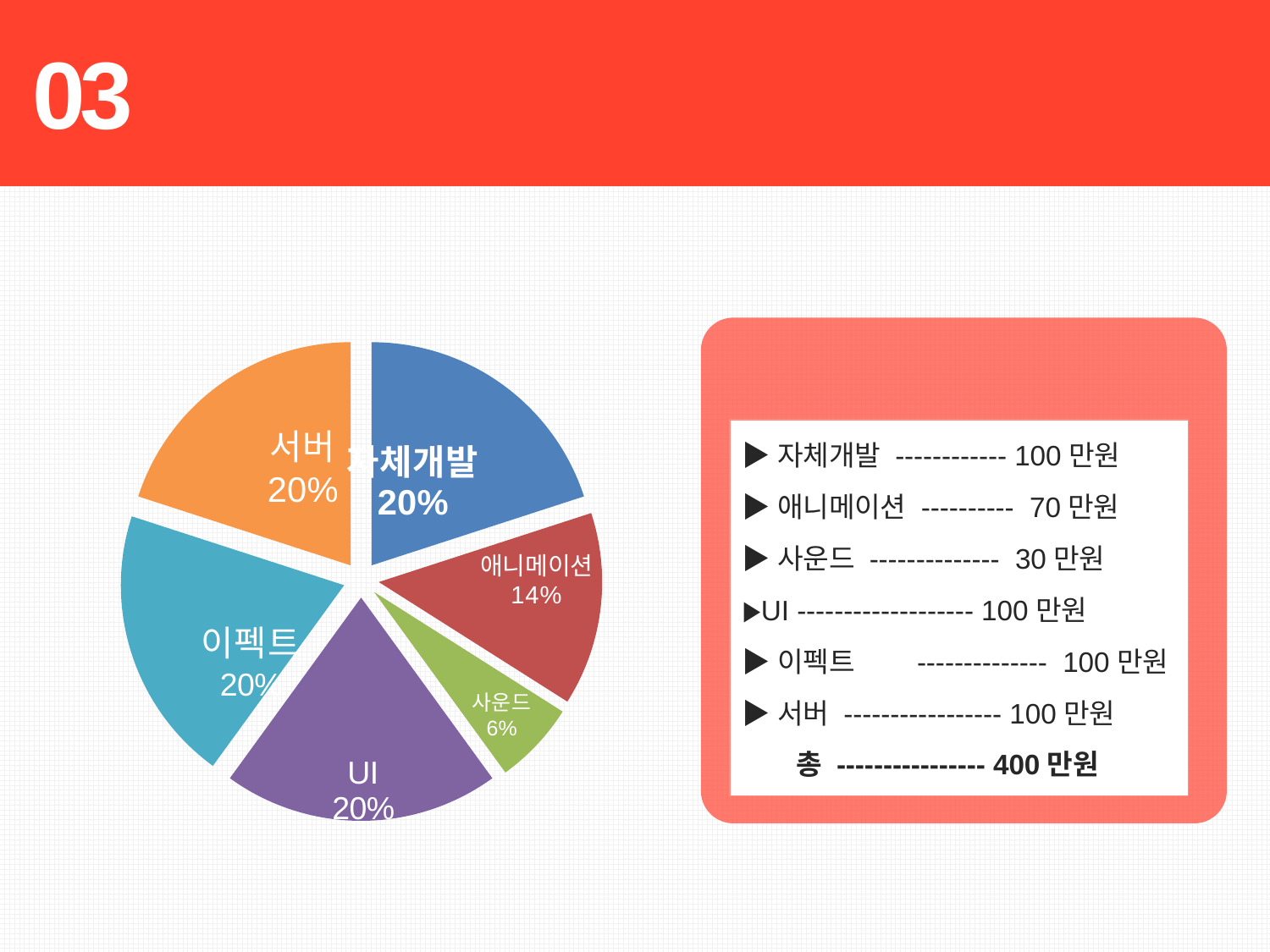

03
필요 비용 및 사용처
제작비용

### Chart

| Category | 판매 |
|---|---|
| 자체개발 | 100.0 |
| 애니메이션 | 70.0 |
| 사운드 | 30.0 |
| ui | 100.0 |
| 이펙트 | 100.0 |
| 서버 | 100.0 |
(단위 : 만원)
▶자체개발 ------------ 100만원
▶애니메이션 ----------  70만원
▶사운드 --------------  30만원
▶UI ------------------- 100만원
▶이펙트	--------------  100만원
▶서버 ----------------- 100만원
      총 ---------------- 400만원
사운드
11%
11%